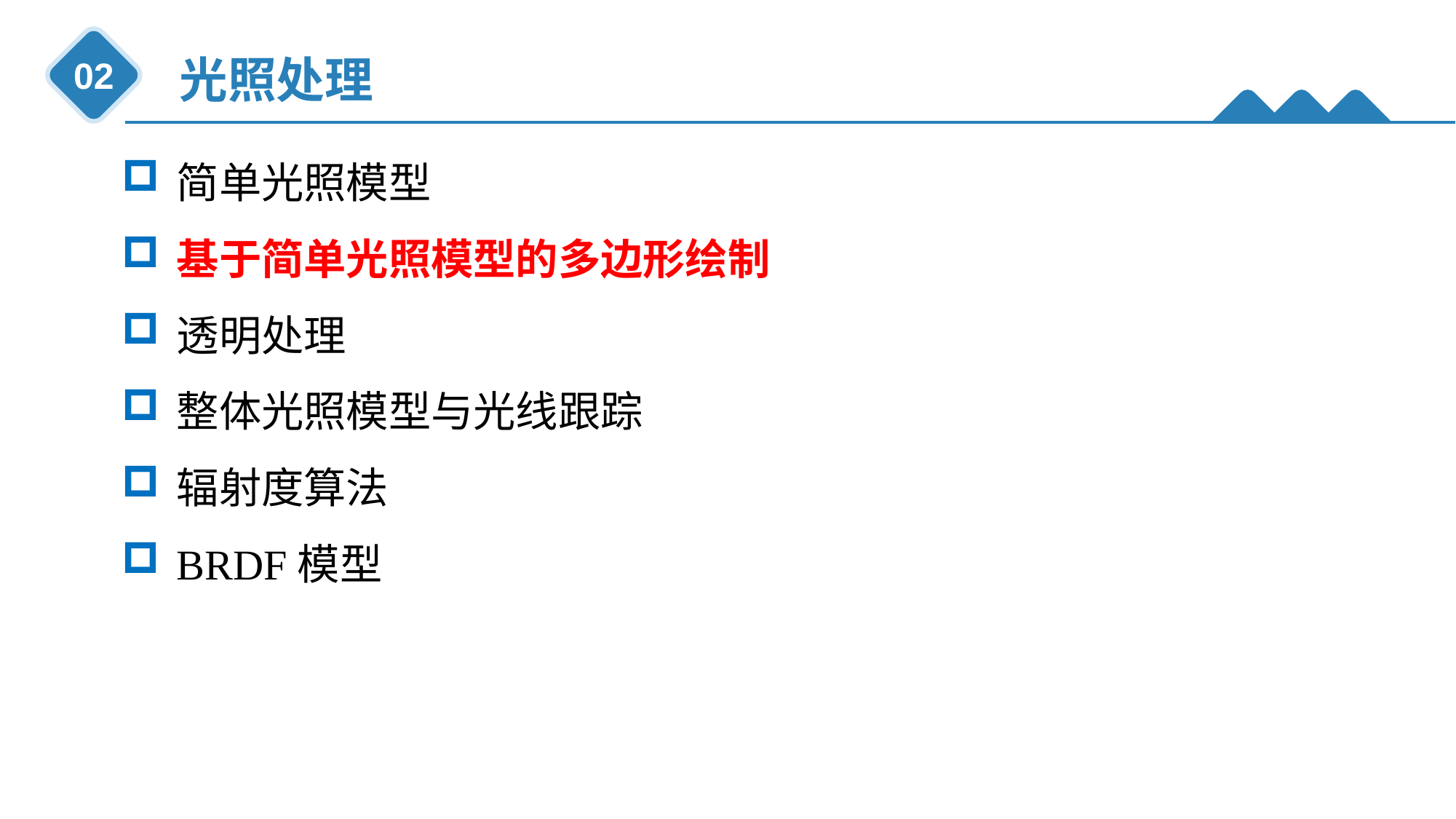

光照处理
02

简单光照模型
基于简单光照模型的多边形绘制
透明处理
整体光照模型与光线跟踪
辐射度算法
BRDF模型